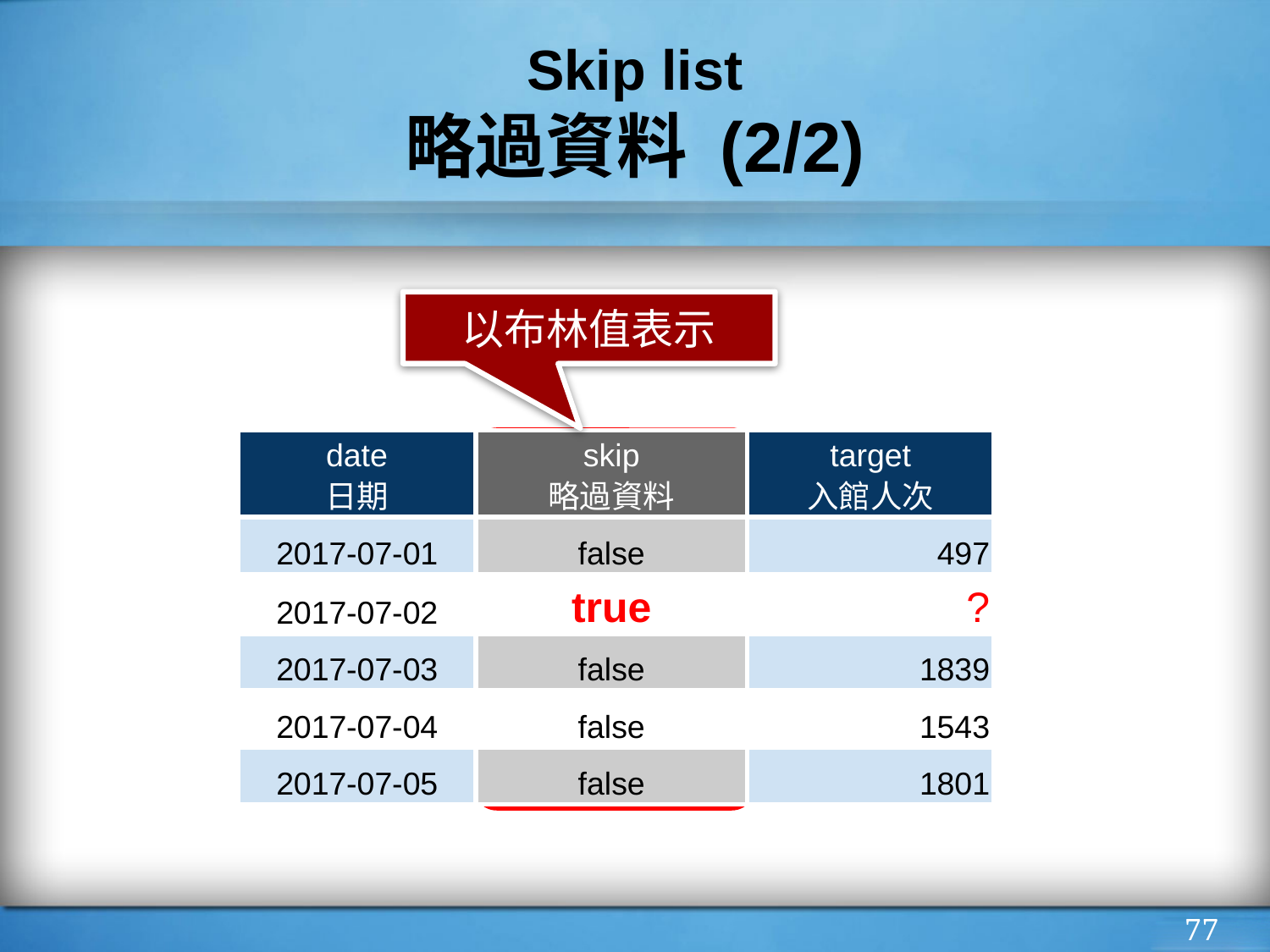

# Skip list
略過資料 (2/2)
以布林值表示
| date 日期 | skip 略過資料 | target 入館人次 |
| --- | --- | --- |
| 2017-07-01 | false | 497 |
| 2017-07-02 | true | ? |
| 2017-07-03 | false | 1839 |
| 2017-07-04 | false | 1543 |
| 2017-07-05 | false | 1801 |

77